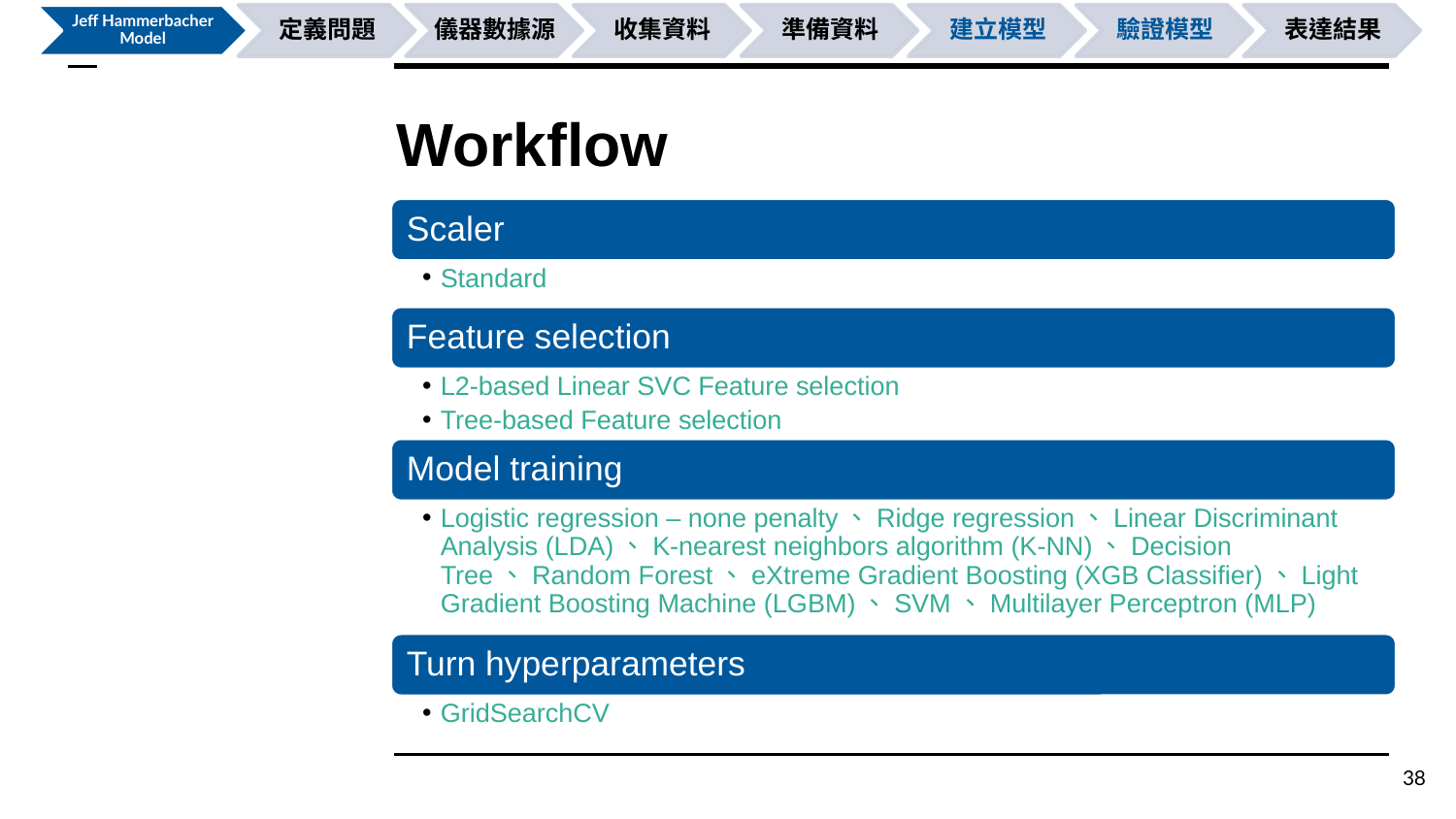

Jeff Hammerbacher Model
定義問題
儀器數據源
收集資料
準備資料
建立模型
驗證模型
表達結果
# Workflow
Scaler
Standard
Feature selection
L2-based Linear SVC Feature selection
Tree-based Feature selection
Model training
Logistic regression – none penalty、Ridge regression、Linear Discriminant Analysis (LDA)、K-nearest neighbors algorithm (K-NN)、Decision Tree、Random Forest、eXtreme Gradient Boosting (XGB Classifier)、Light Gradient Boosting Machine (LGBM)、SVM、Multilayer Perceptron (MLP)
Turn hyperparameters
GridSearchCV
38